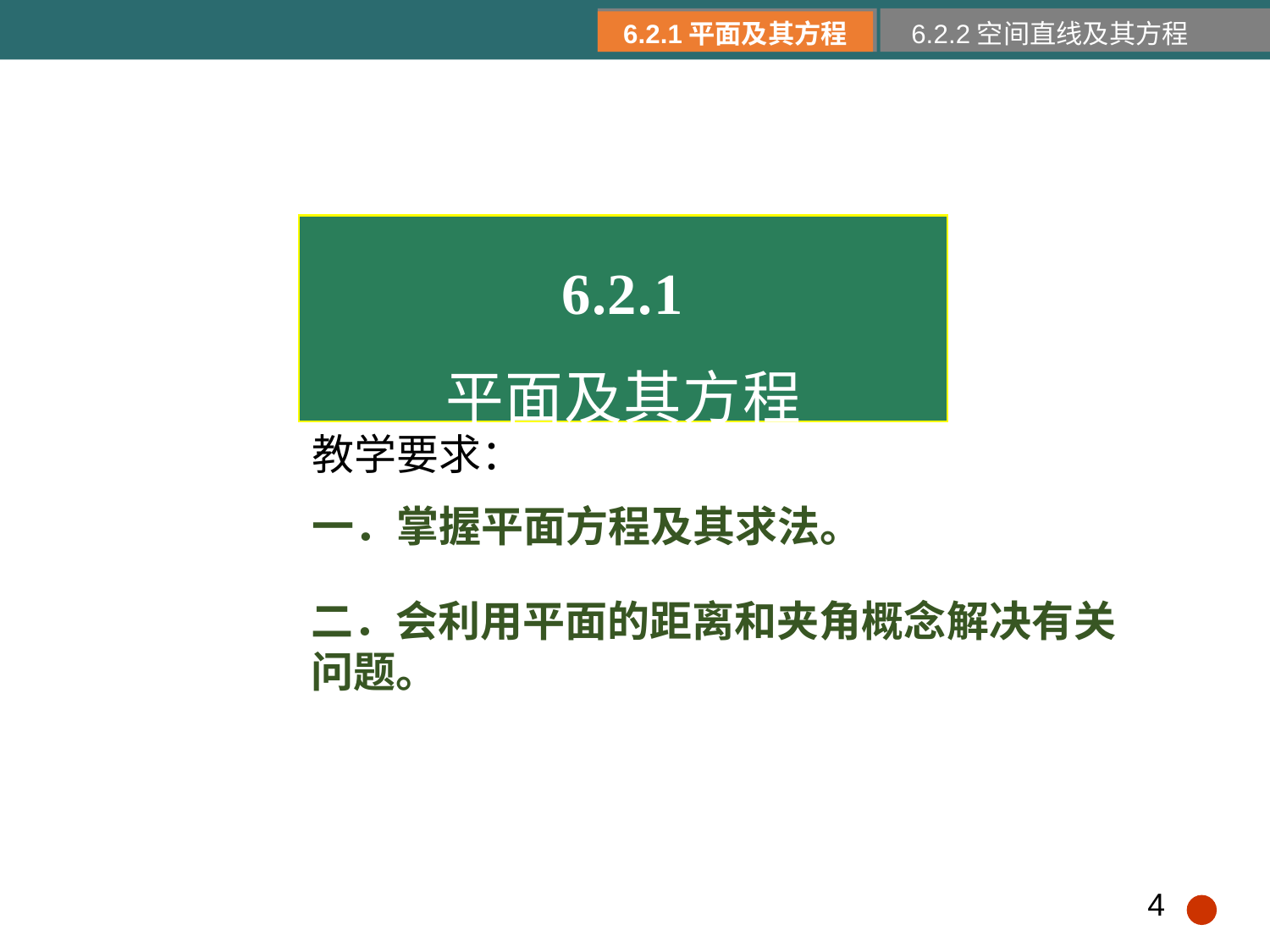

6.2.1平面及其方程
6.2.2空间直线及其方程
6.2.1
平面及其方程
教学要求：
一．掌握平面方程及其求法。
二．会利用平面的距离和夹角概念解决有关问题。
4